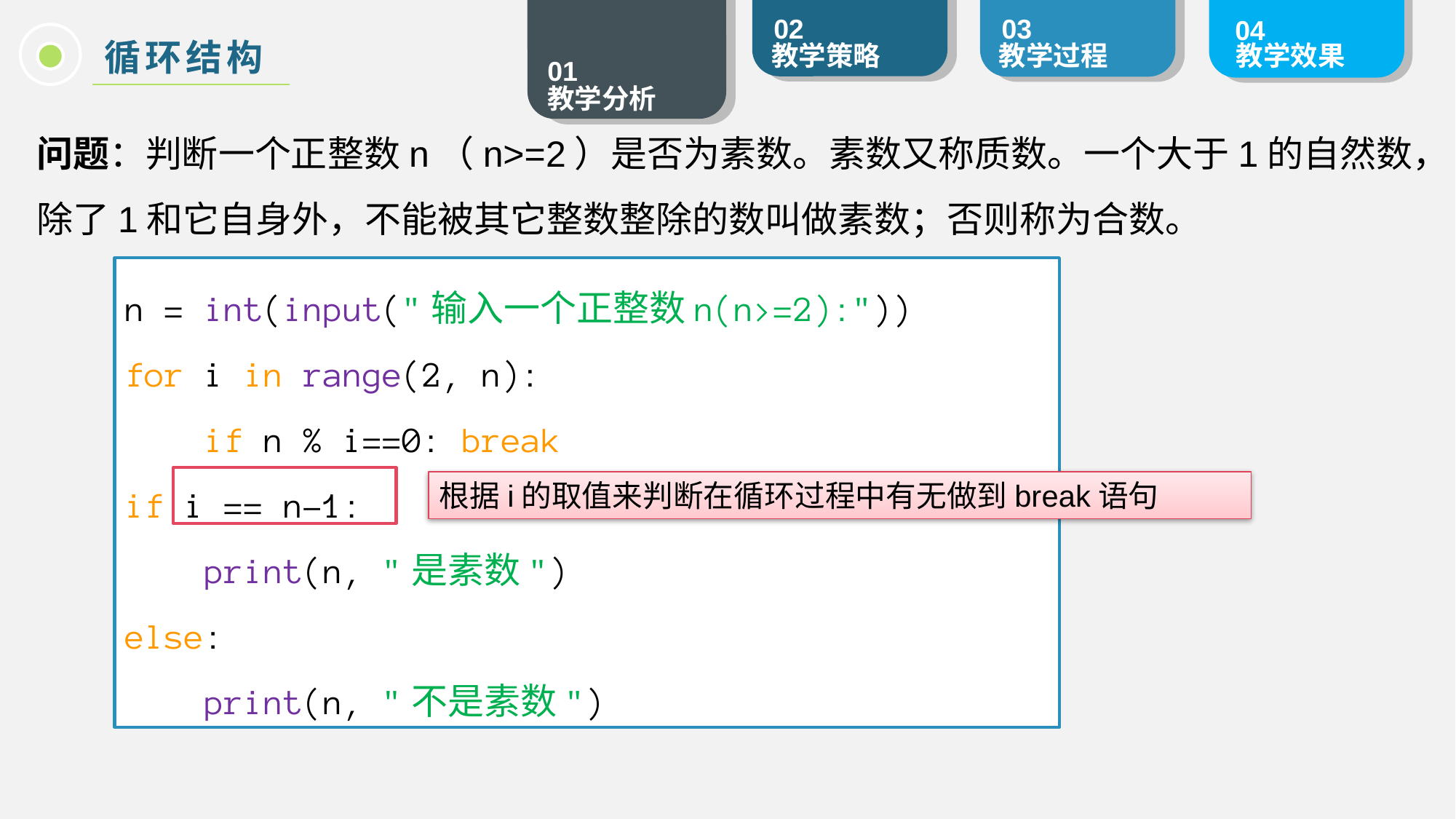

循环结构
问题：判断一个正整数n（n>=2）是否为素数。素数又称质数。一个大于1的自然数，除了1和它自身外，不能被其它整数整除的数叫做素数；否则称为合数。
n = int(input("输入一个正整数n(n>=2):"))
for i in range(2, n):
    if n % i==0: break
if i == n-1:
    print(n, "是素数")
else:
    print(n, "不是素数")

根据i的取值来判断在循环过程中有无做到break语句